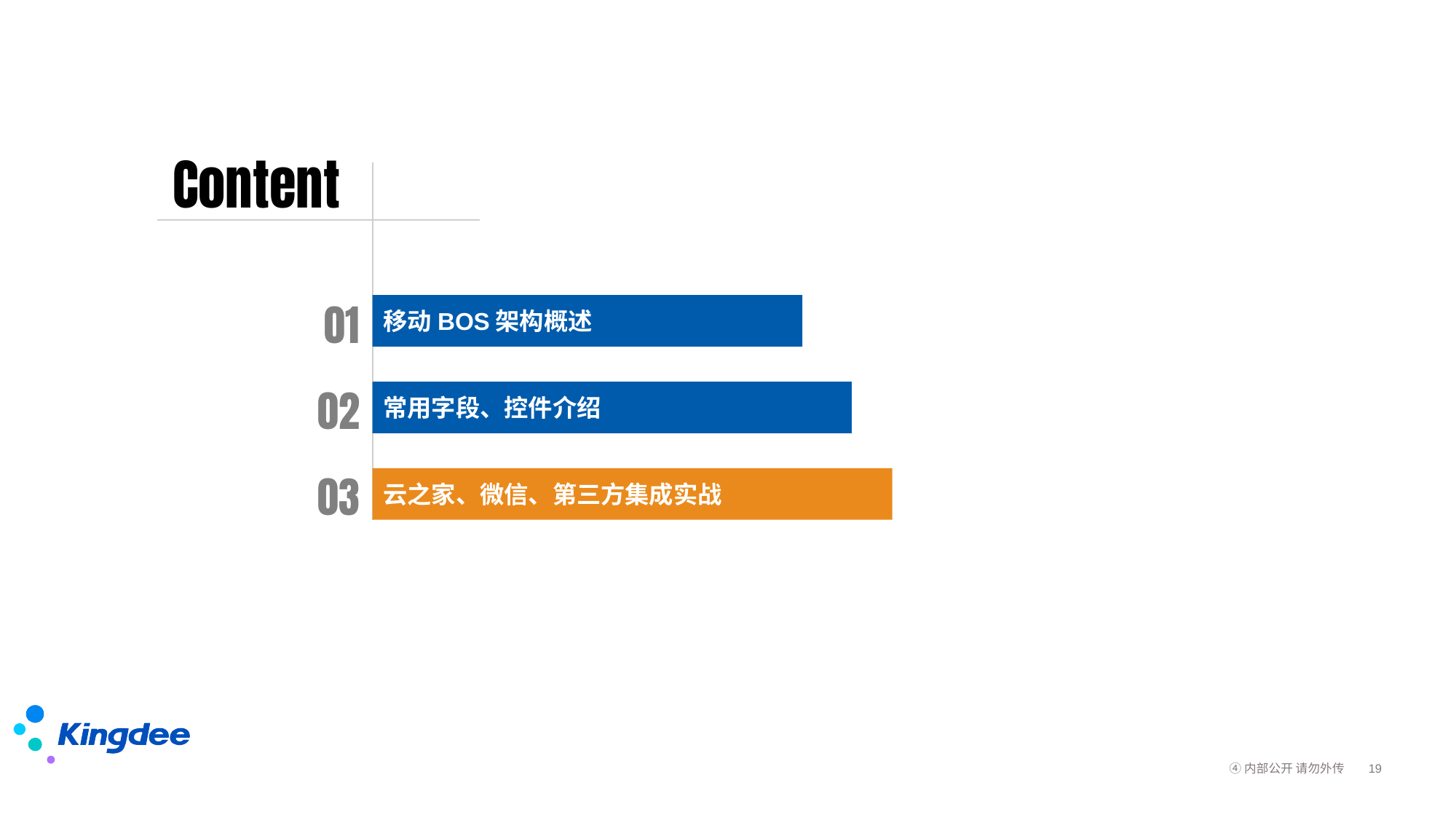

Content
01
移动BOS架构概述
02
常用字段、控件介绍
03
云之家、微信、第三方集成实战